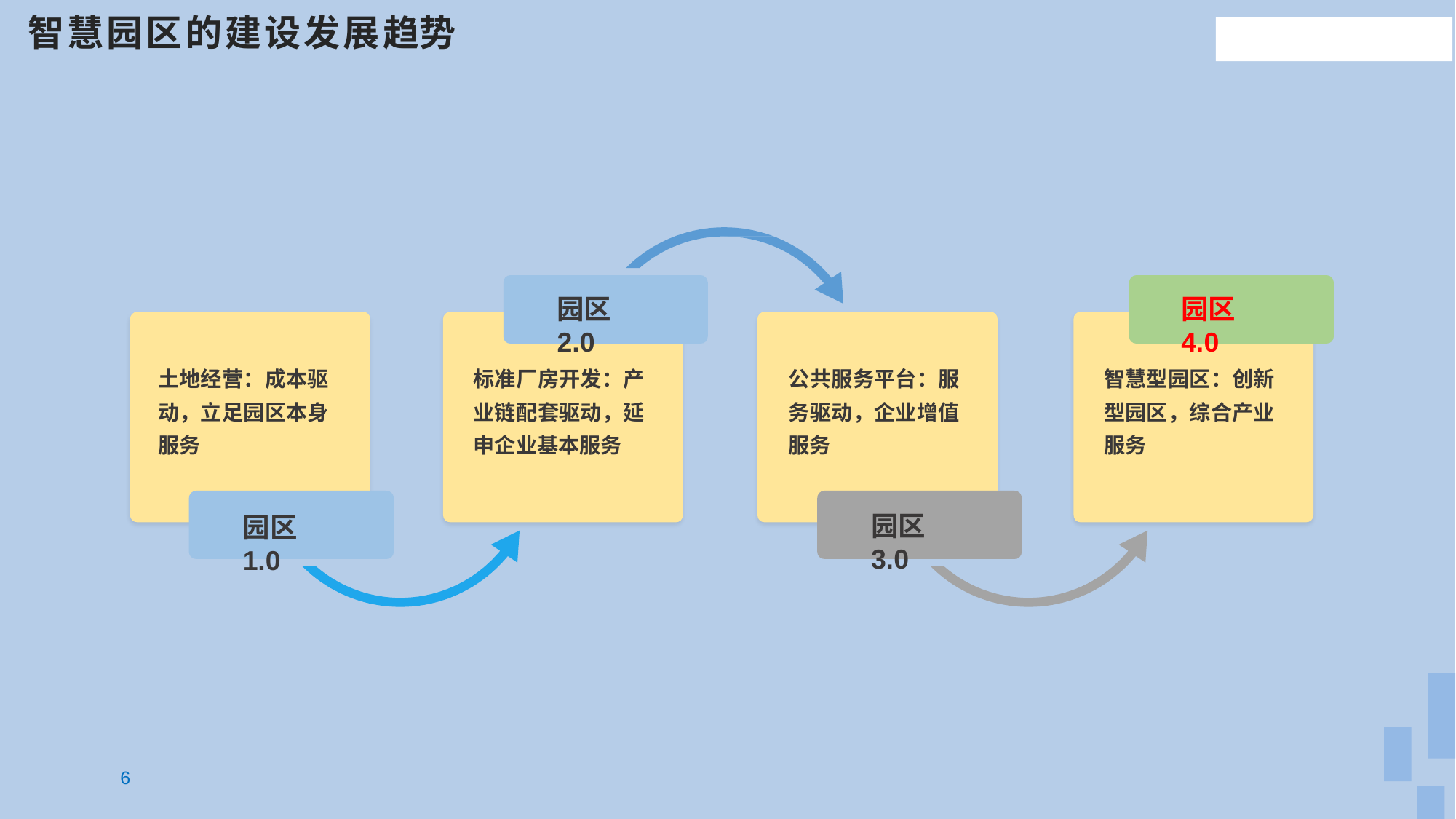

# 智慧园区的建设发展趋势

园区2.0
园区4.0

土地经营：成本驱 动，立足园区本身 服务
标准厂房开发：产 业链配套驱动，延 申企业基本服务
公共服务平台：服 务驱动，企业增值 服务
智慧型园区：创新 型园区，综合产业 服务

园区3.0
园区1.0

6